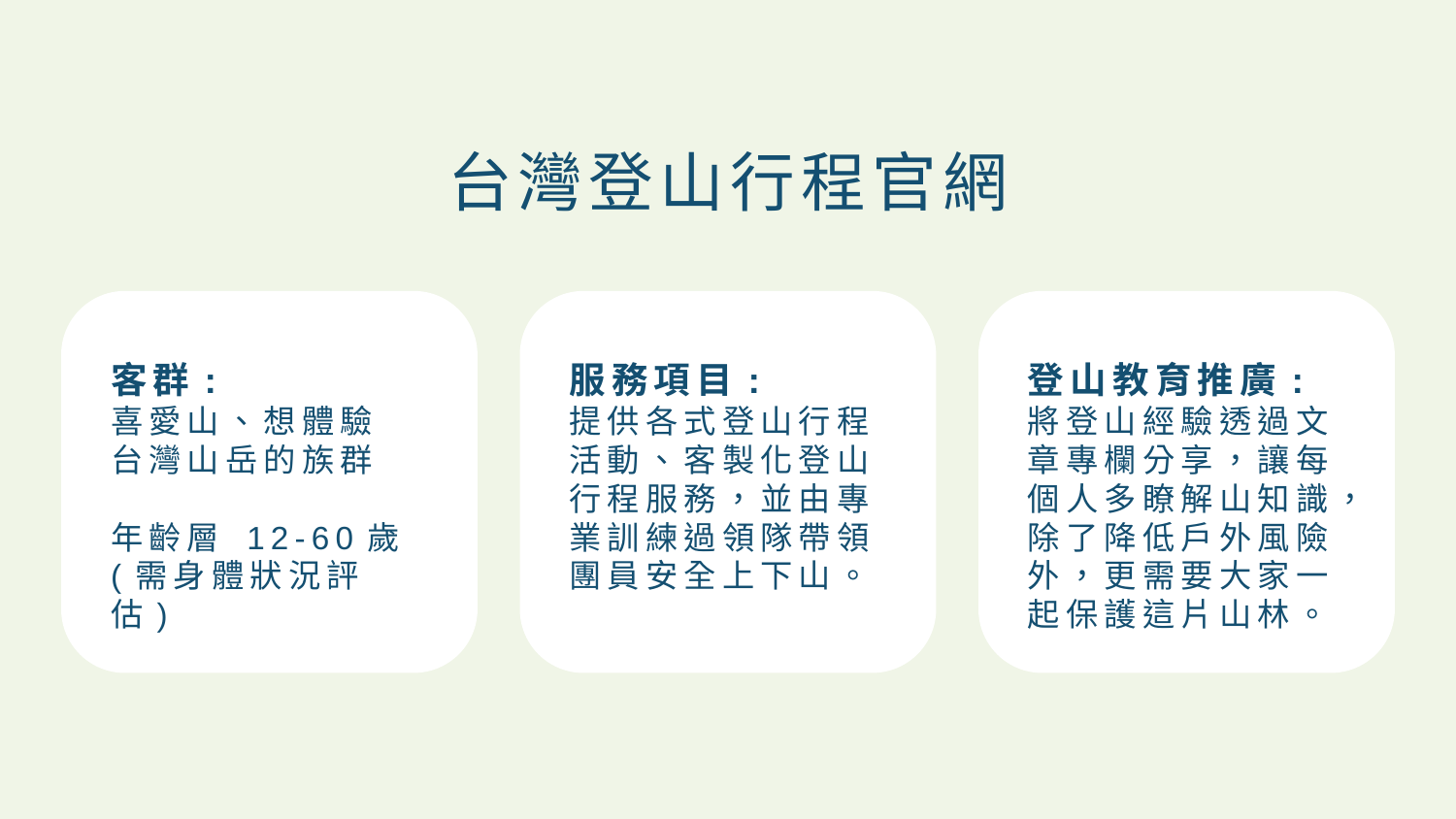

台灣登山行程官網

客群:
喜愛山、想體驗台灣山岳的族群

年齡層 12-60歲
(需身體狀況評估)
服務項目:
提供各式登山行程活動、客製化登山行程服務，並由專業訓練過領隊帶領團員安全上下山。

登山教育推廣:
將登山經驗透過文章專欄分享，讓每個人多瞭解山知識，除了降低戶外風險外，更需要大家一起保護這片山林。